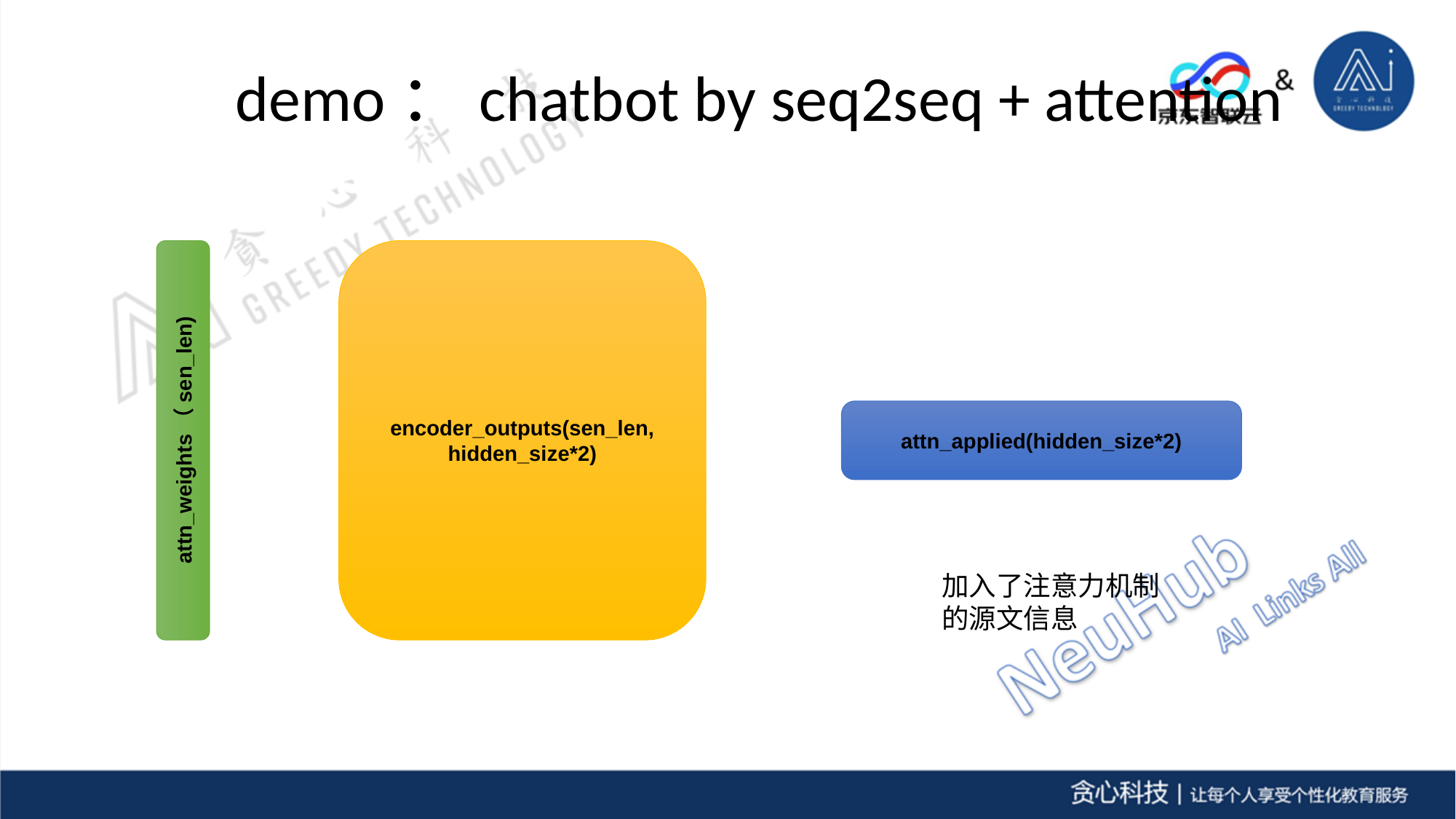

demo：chatbot by seq2seq + attention

encoder_outputs(sen_len, hidden_size*2)
attn_applied(hidden_size*2)
attn_weights（sen_len)

加入了注意力机制的源文信息